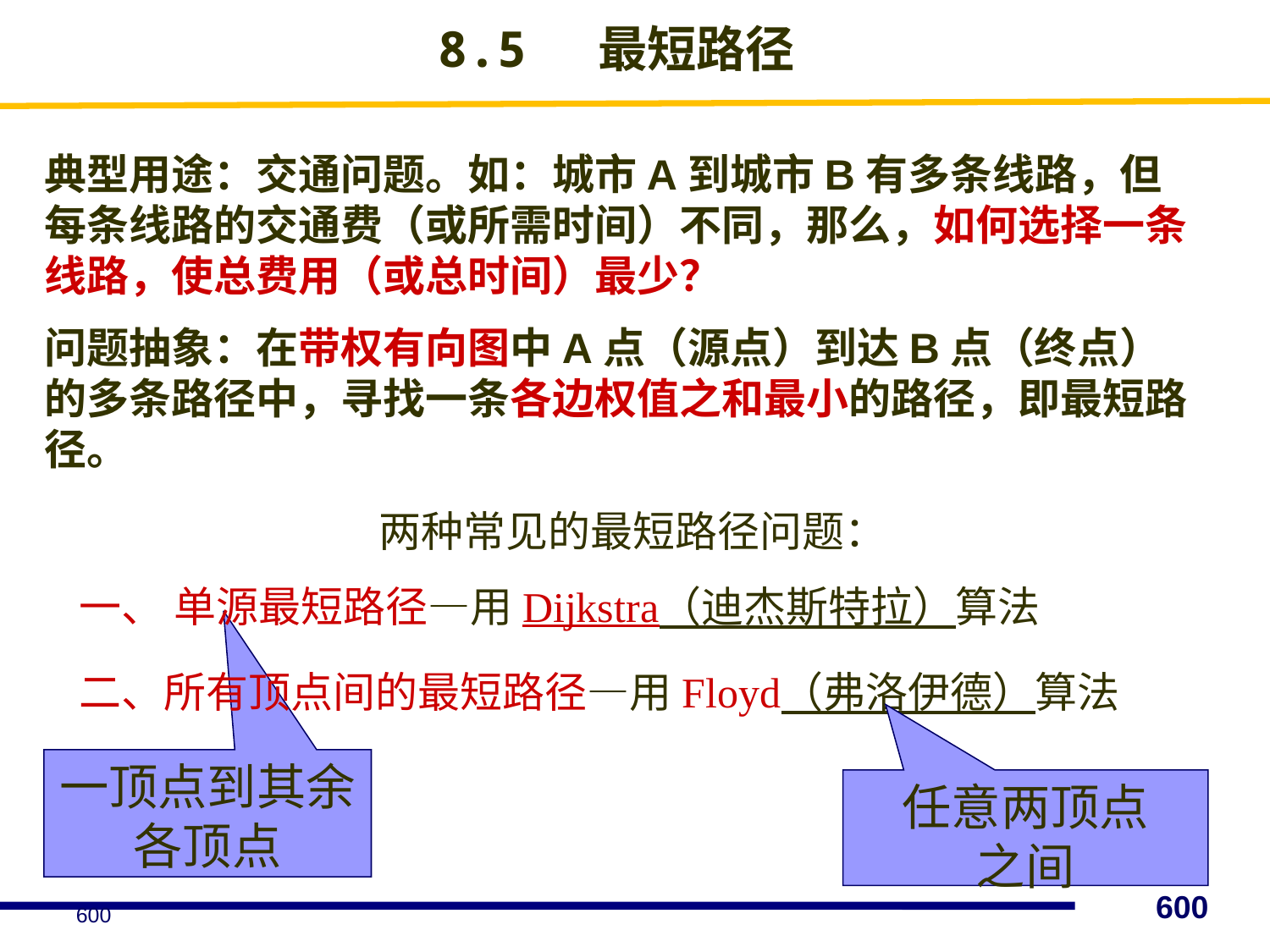

# 8.5  最短路径
典型用途：交通问题。如：城市A到城市B有多条线路，但每条线路的交通费（或所需时间）不同，那么，如何选择一条线路，使总费用（或总时间）最少？
问题抽象：在带权有向图中A点（源点）到达B点（终点）的多条路径中，寻找一条各边权值之和最小的路径，即最短路径。
两种常见的最短路径问题：
一、 单源最短路径—用Dijkstra（迪杰斯特拉）算法
二、所有顶点间的最短路径—用Floyd（弗洛伊德）算法
一顶点到其余各顶点
任意两顶点
之间
600
600